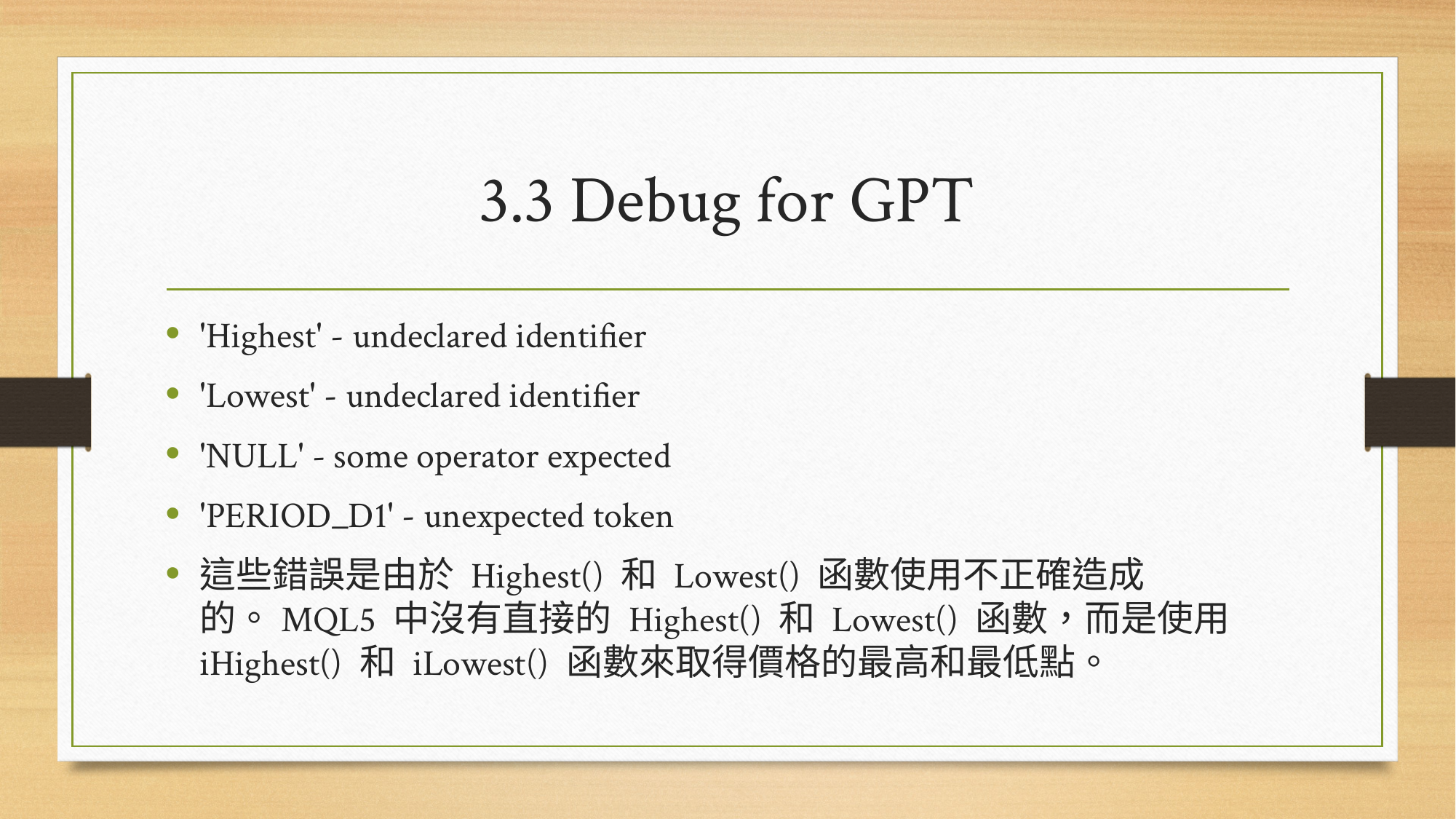

# 3.3 Debug for GPT
'Highest' - undeclared identifier
'Lowest' - undeclared identifier
'NULL' - some operator expected
'PERIOD_D1' - unexpected token
這些錯誤是由於 Highest() 和 Lowest() 函數使用不正確造成的。MQL5 中沒有直接的 Highest() 和 Lowest() 函數，而是使用 iHighest() 和 iLowest() 函數來取得價格的最高和最低點。